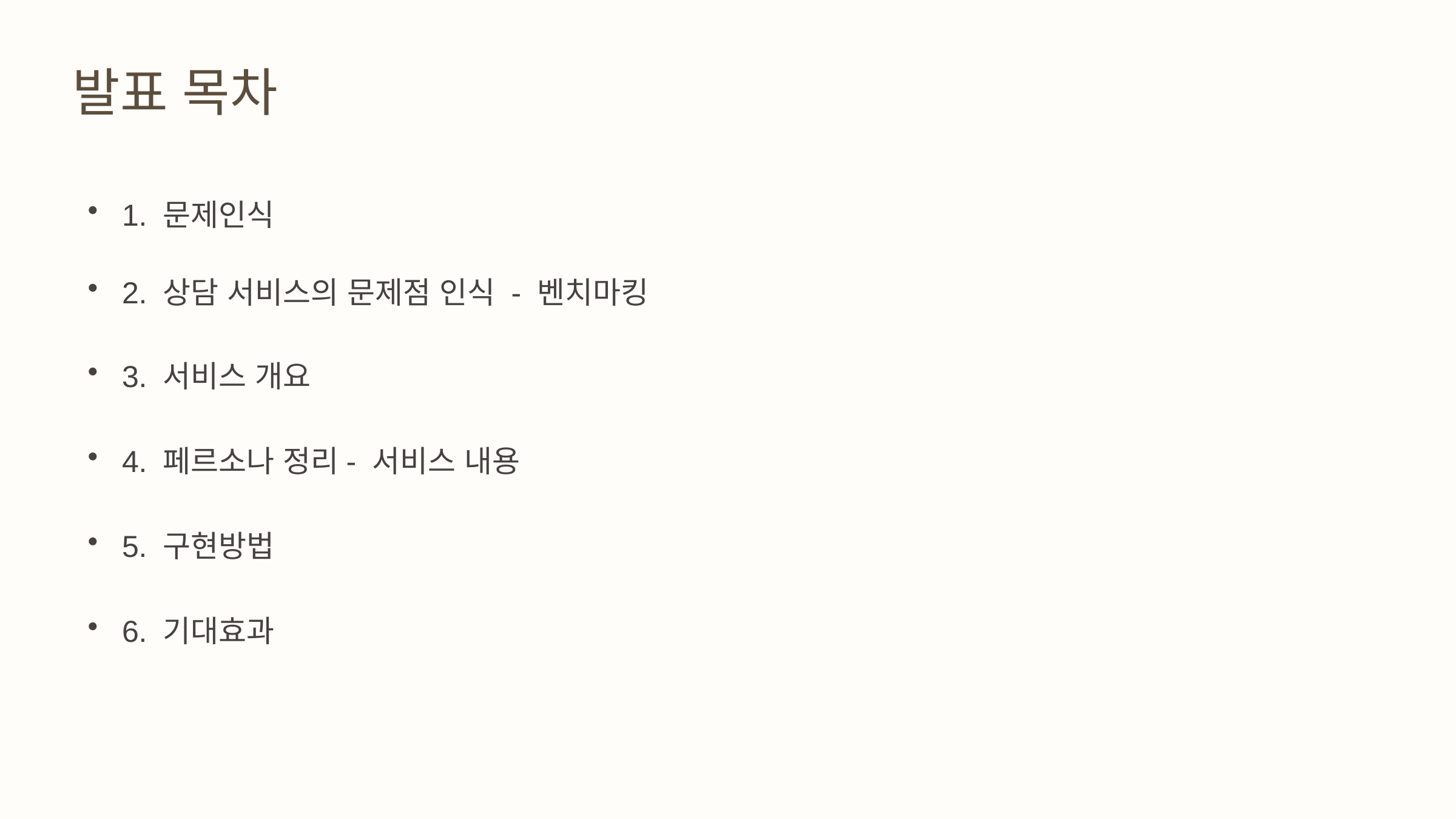

발표 목차
1. 문제인식
2. 상담 서비스의 문제점 인식 - 벤치마킹
3. 서비스 개요
4. 페르소나 정리- 서비스 내용
5. 구현방법
6. 기대효과